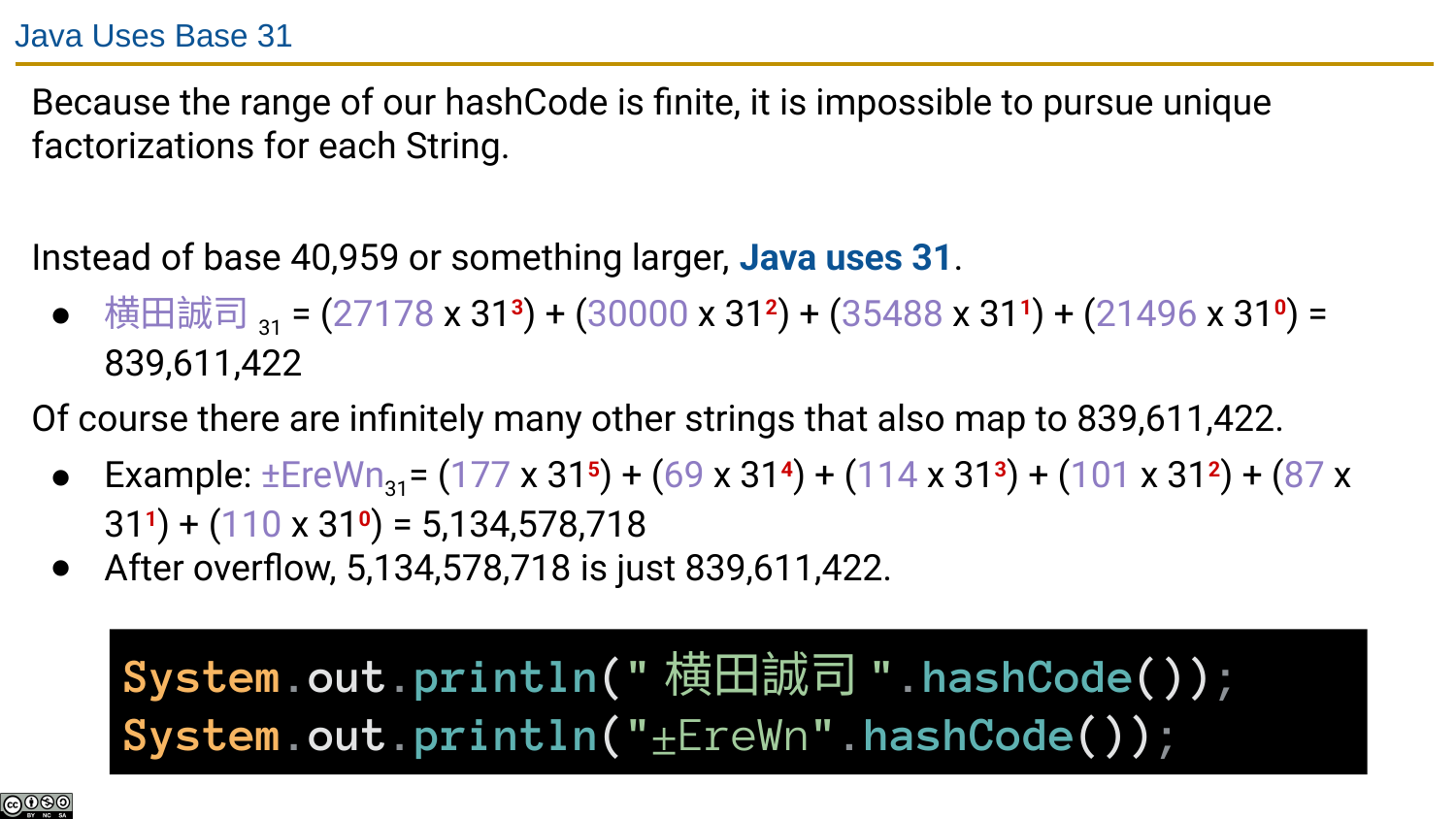

# Java Uses Base 31
Because the range of our hashCode is finite, it is impossible to pursue unique factorizations for each String.

Instead of base 40,959 or something larger, Java uses 31.
横田誠司31 = (27178 x 313) + (30000 x 312) + (35488 x 311) + (21496 x 310) = 839,611,422
Of course there are infinitely many other strings that also map to 839,611,422.
Example: ±EreWn31= (177 x 315) + (69 x 314) + (114 x 313) + (101 x 312) + (87 x 311) + (110 x 310) = 5,134,578,718
After overflow, 5,134,578,718 is just 839,611,422.
System.out.println("横田誠司".hashCode());
System.out.println("±EreWn".hashCode());